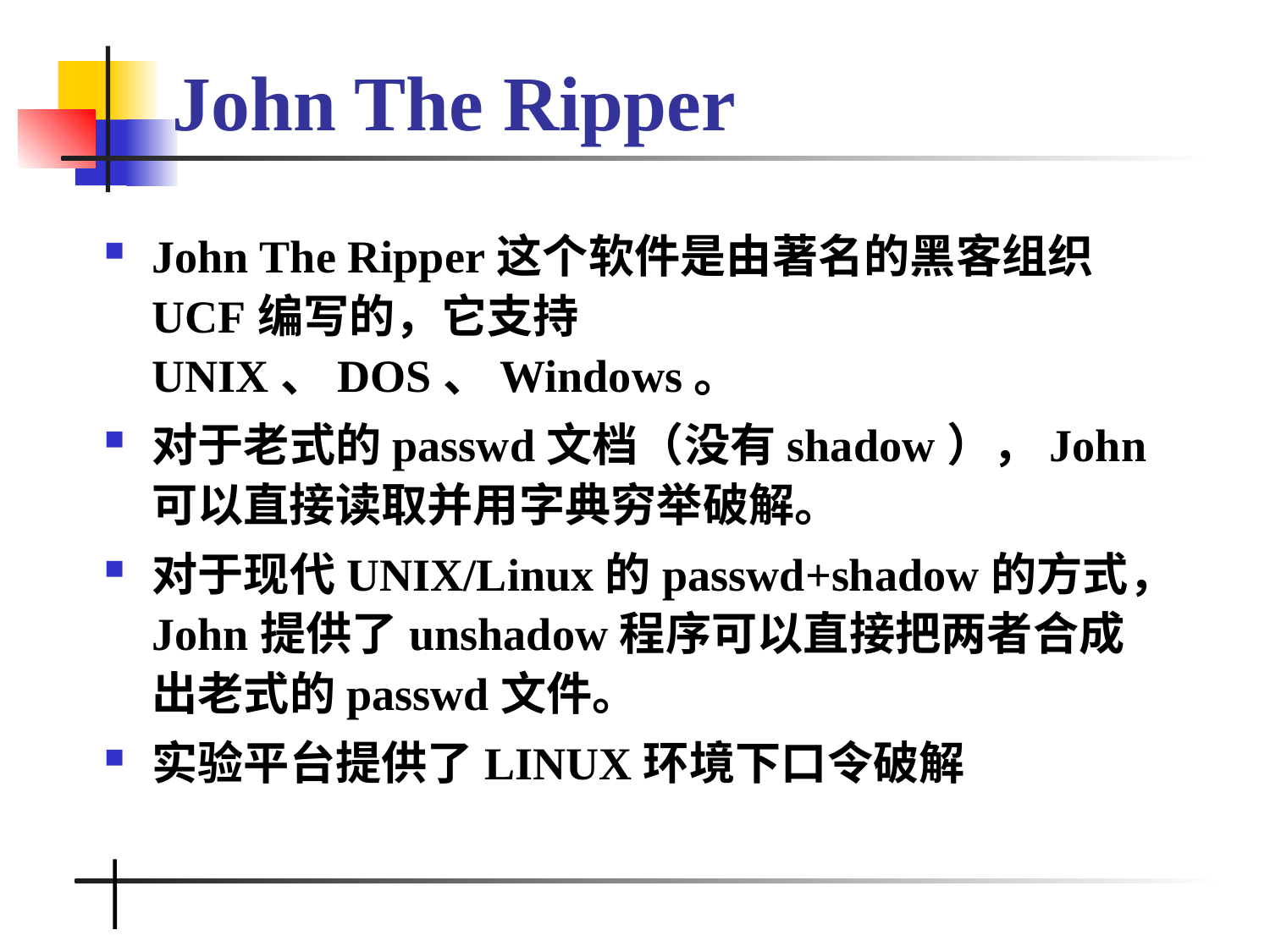

# John The Ripper
John The Ripper这个软件是由著名的黑客组织UCF编写的，它支持UNIX、DOS、Windows。
对于老式的passwd文档（没有shadow），John可以直接读取并用字典穷举破解。
对于现代UNIX/Linux的passwd+shadow的方式，John提供了unshadow程序可以直接把两者合成出老式的passwd文件。
实验平台提供了LINUX环境下口令破解